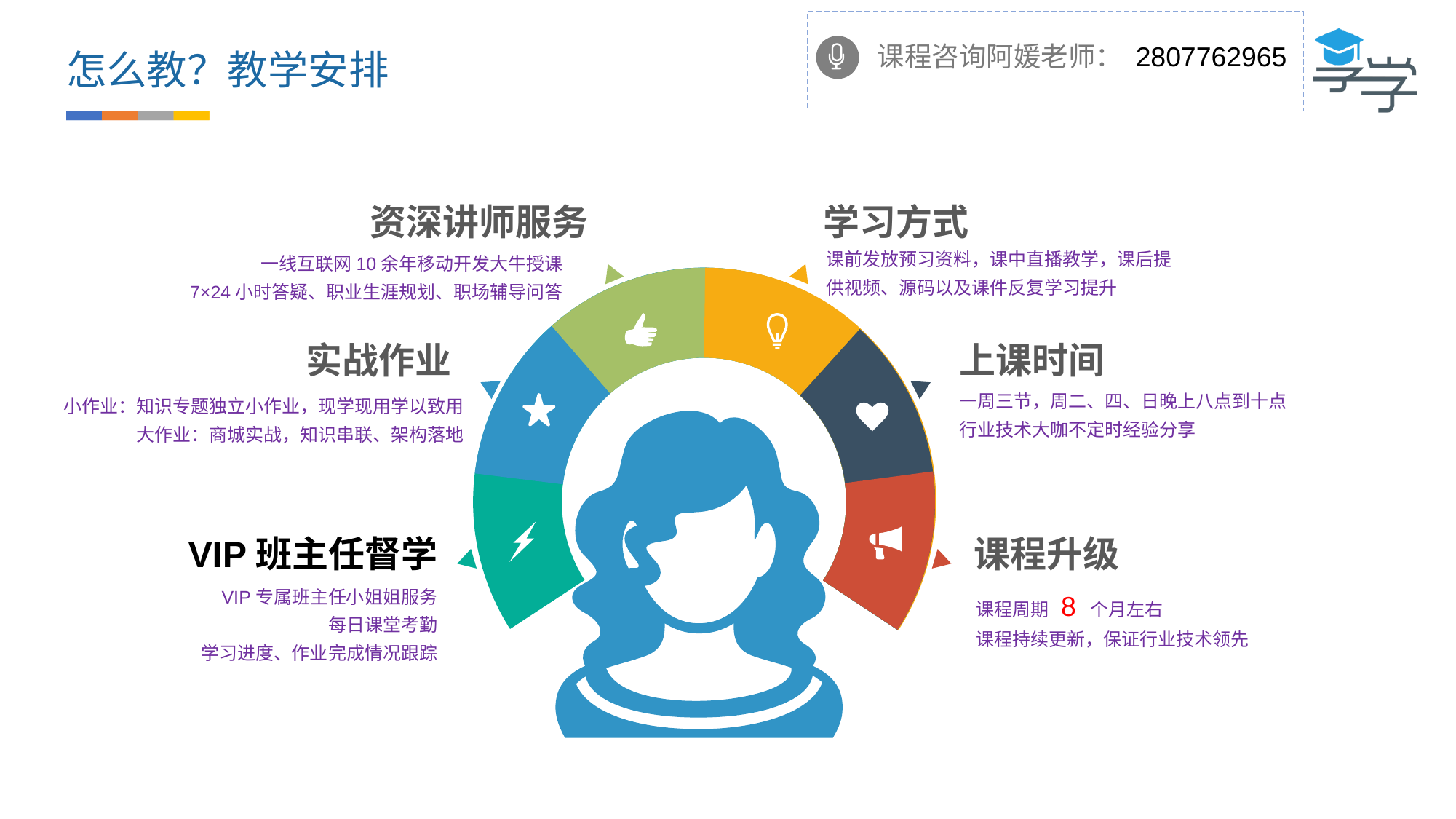

课程咨询阿媛老师： 2807762965

怎么教？教学安排

资深讲师服务
学习方式
课前发放预习资料，课中直播教学，课后提供视频、源码以及课件反复学习提升
一线互联网10余年移动开发大牛授课
7×24小时答疑、职业生涯规划、职场辅导问答

实战作业
上课时间
一周三节，周二、四、日晚上八点到十点
行业技术大咖不定时经验分享
小作业：知识专题独立小作业，现学现用学以致用大作业：商城实战，知识串联、架构落地

VIP班主任督学
课程升级
VIP专属班主任小姐姐服务
每日课堂考勤
学习进度、作业完成情况跟踪
课程周期  8 个月左右
课程持续更新，保证行业技术领先